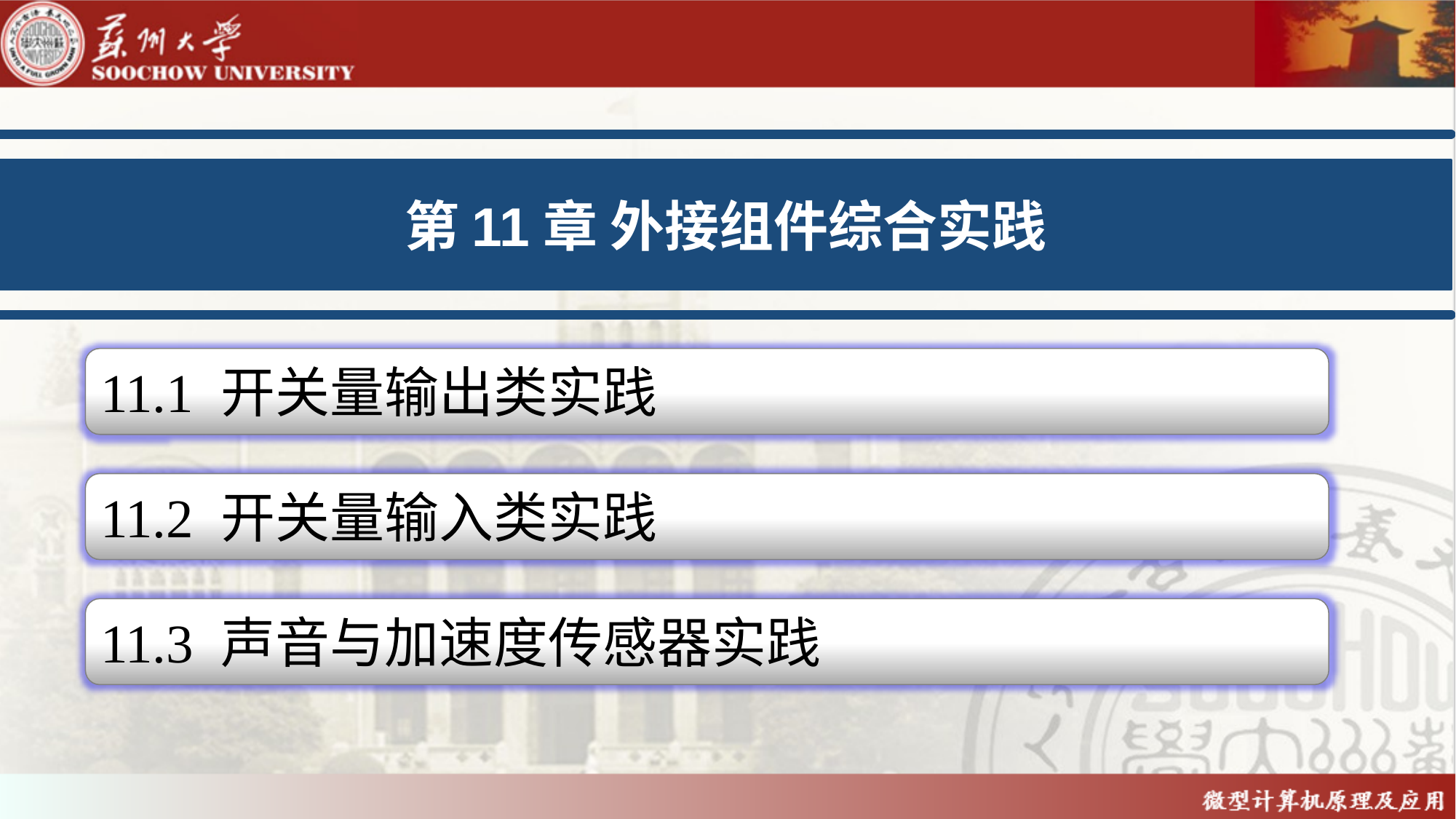

第11章 外接组件综合实践
11.1 开关量输出类实践
11.2 开关量输入类实践
11.3 声音与加速度传感器实践